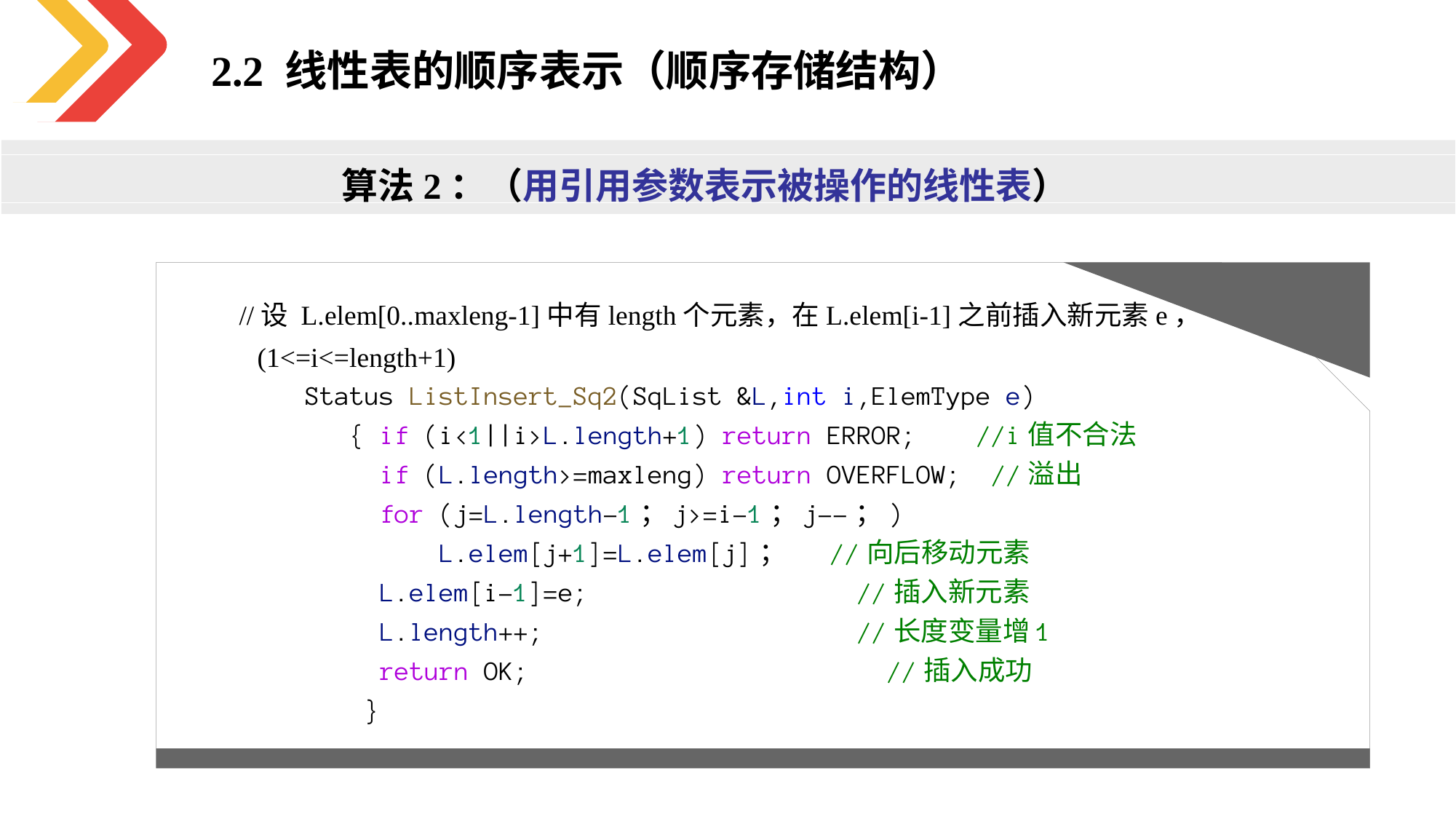

2.2 线性表的顺序表示（顺序存储结构）

算法2：（用引用参数表示被操作的线性表）

   //设 L.elem[0..maxleng-1]中有length个元素，在L.elem[i-1]之前插入新元素e，(1<=i<=length+1)

Status ListInsert_Sq2(SqList &L,int i,ElemType e)
   { if (i<1||i>L.length+1) return ERROR;    //i值不合法
     if (L.length>=maxleng) return OVERFLOW;  //溢出
     for (j=L.length-1；j>=i-1；j--；)
         L.elem[j+1]=L.elem[j]；      //向后移动元素
     L.elem[i-1]=e;                  //插入新元素
     L.length++;                     //长度变量增1
     return OK;                        //插入成功
    }